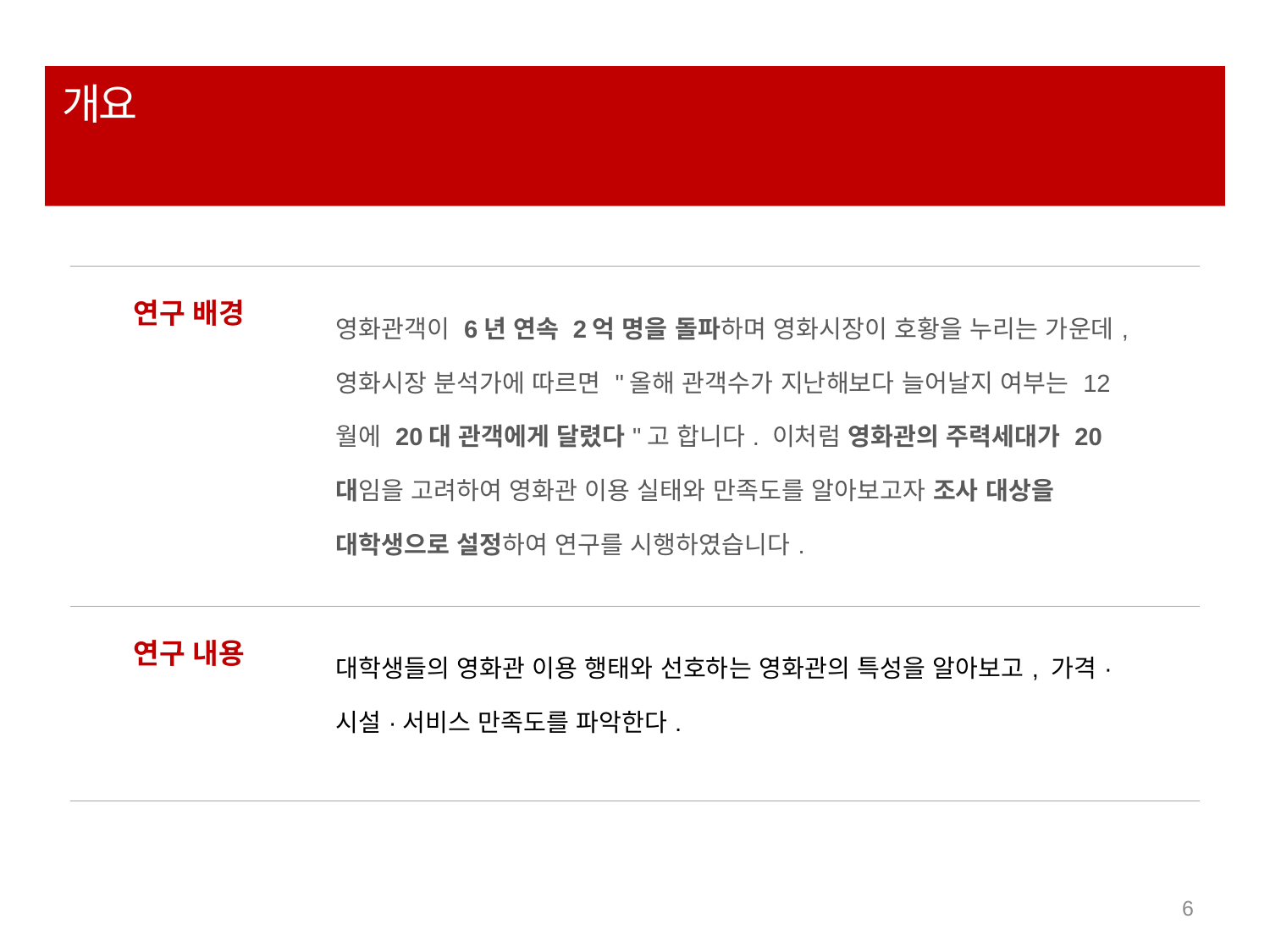

# 개요
| 연구 배경 | 영화관객이 6년 연속 2억 명을 돌파하며 영화시장이 호황을 누리는 가운데, 영화시장 분석가에 따르면 "올해 관객수가 지난해보다 늘어날지 여부는 12월에 20대 관객에게 달렸다"고 합니다. 이처럼 영화관의 주력세대가 20대임을 고려하여 영화관 이용 실태와 만족도를 알아보고자 조사 대상을 대학생으로 설정하여 연구를 시행하였습니다. |
| --- | --- |
| 연구 내용 | 대학생들의 영화관 이용 행태와 선호하는 영화관의 특성을 알아보고, 가격·시설·서비스 만족도를 파악한다. |
6